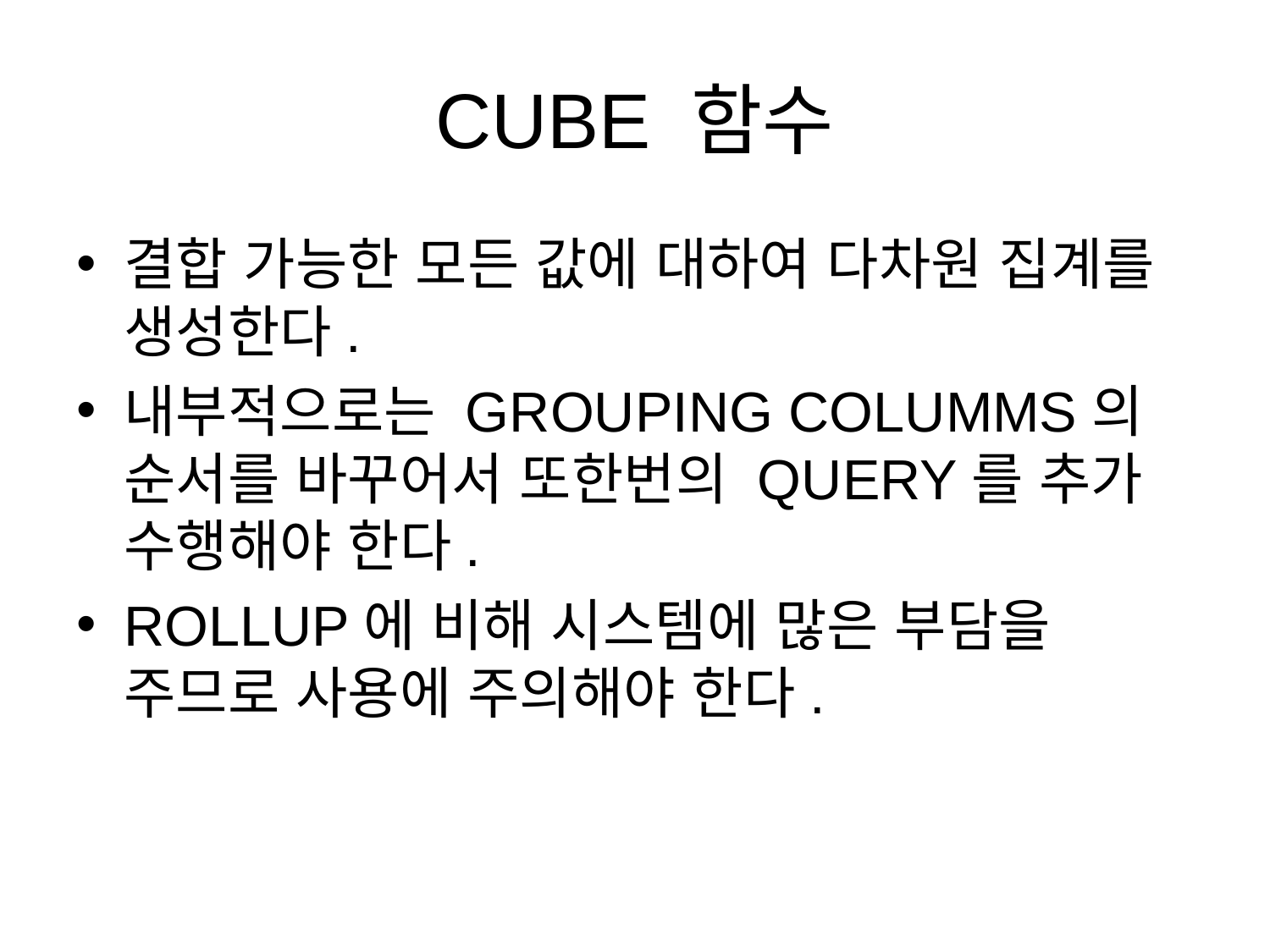

# CUBE 함수
결합 가능한 모든 값에 대하여 다차원 집계를 생성한다.
내부적으로는 GROUPING COLUMMS의 순서를 바꾸어서 또한번의 QUERY를 추가 수행해야 한다.
ROLLUP에 비해 시스템에 많은 부담을 주므로 사용에 주의해야 한다.